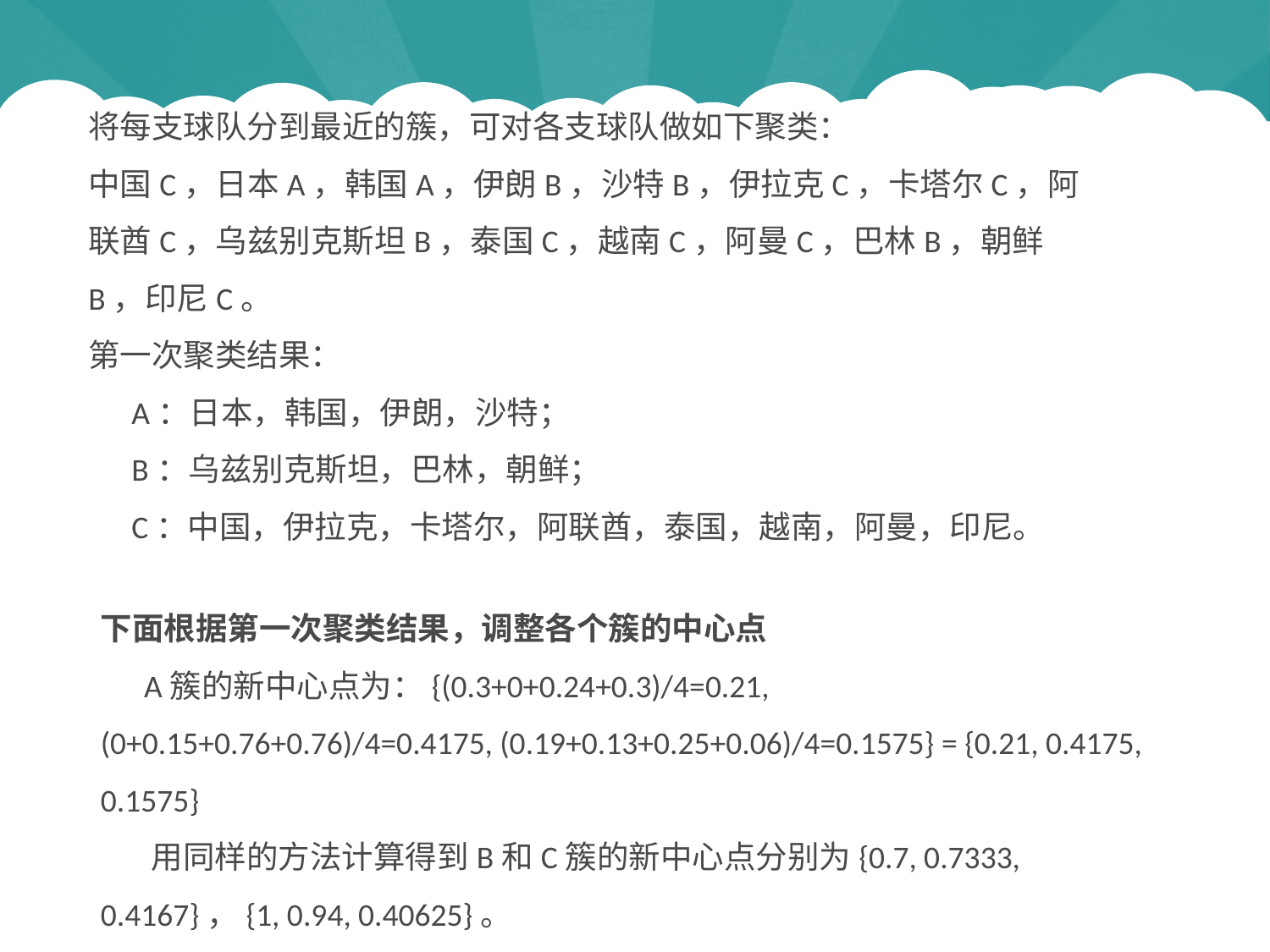

将每支球队分到最近的簇，可对各支球队做如下聚类：
中国C，日本A，韩国A，伊朗B，沙特B，伊拉克C，卡塔尔C，阿联酋C，乌兹别克斯坦B，泰国C，越南C，阿曼C，巴林B，朝鲜B，印尼C。
第一次聚类结果：
      A：日本，韩国，伊朗，沙特；
      B：乌兹别克斯坦，巴林，朝鲜；
      C：中国，伊拉克，卡塔尔，阿联酋，泰国，越南，阿曼，印尼。
下面根据第一次聚类结果，调整各个簇的中心点
      A簇的新中心点为：{(0.3+0+0.24+0.3)/4=0.21, (0+0.15+0.76+0.76)/4=0.4175, (0.19+0.13+0.25+0.06)/4=0.1575} = {0.21, 0.4175, 0.1575}
      用同样的方法计算得到B和C簇的新中心点分别为{0.7, 0.7333, 0.4167}，{1, 0.94, 0.40625}。